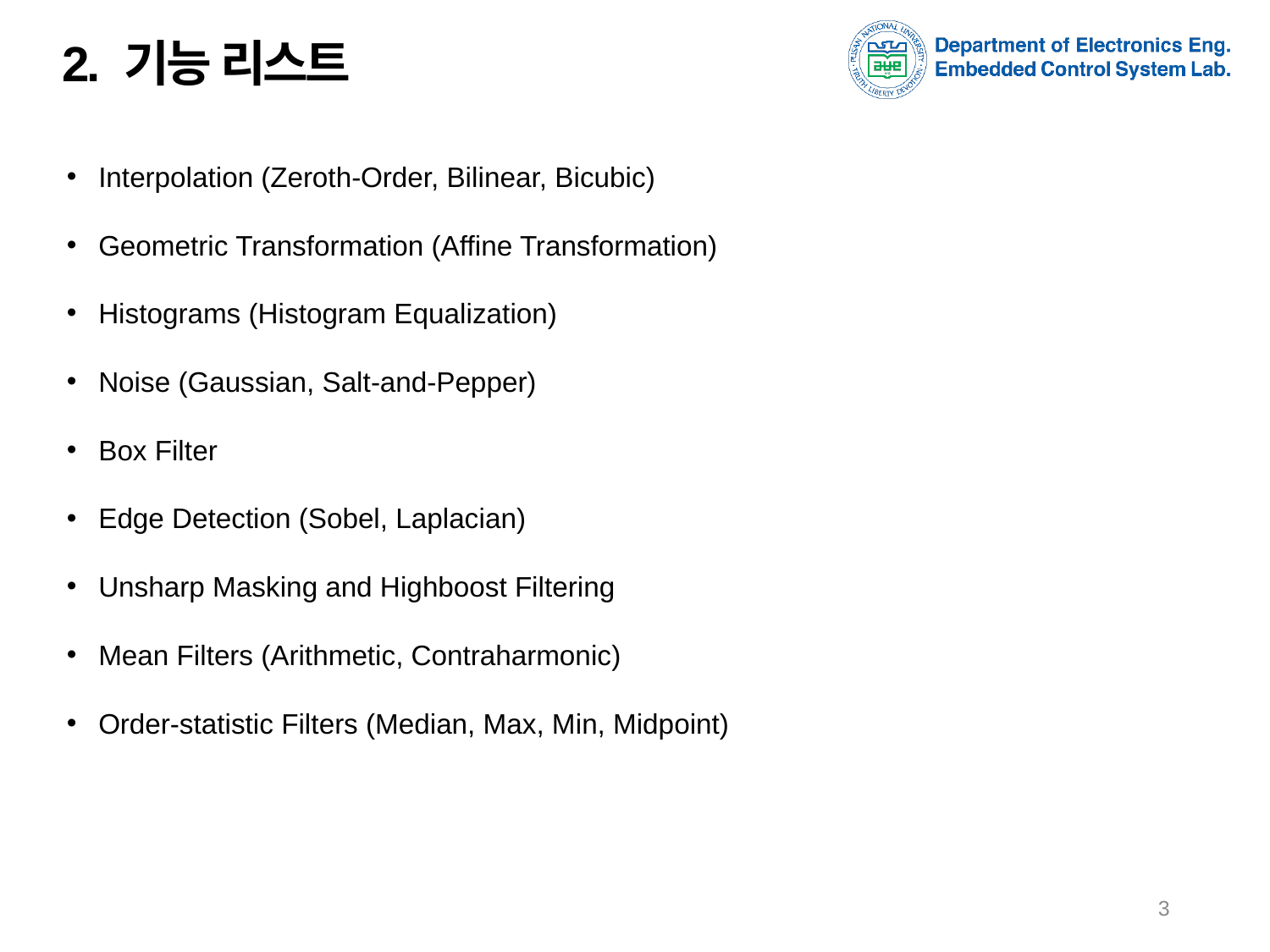

# 2. 기능 리스트
Interpolation (Zeroth-Order, Bilinear, Bicubic)
Geometric Transformation (Affine Transformation)
Histograms (Histogram Equalization)
Noise (Gaussian, Salt-and-Pepper)
Box Filter
Edge Detection (Sobel, Laplacian)
Unsharp Masking and Highboost Filtering
Mean Filters (Arithmetic, Contraharmonic)
Order-statistic Filters (Median, Max, Min, Midpoint)
3